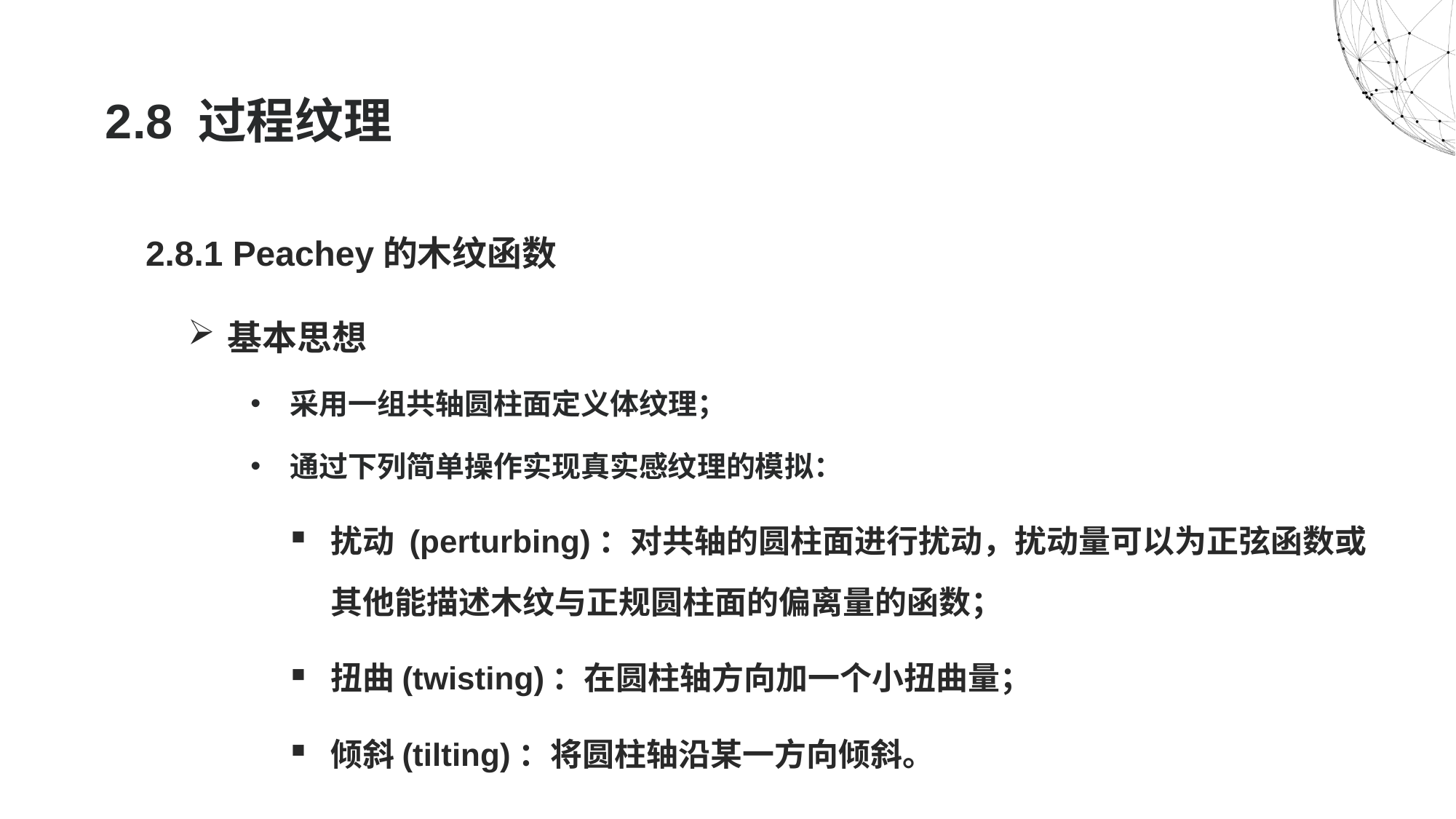

# 2.8 过程纹理
2.8.1 Peachey的木纹函数
基本思想
采用一组共轴圆柱面定义体纹理；
通过下列简单操作实现真实感纹理的模拟：
扰动 (perturbing)：对共轴的圆柱面进行扰动，扰动量可以为正弦函数或其他能描述木纹与正规圆柱面的偏离量的函数；
扭曲(twisting)：在圆柱轴方向加一个小扭曲量；
倾斜(tilting)：将圆柱轴沿某一方向倾斜。